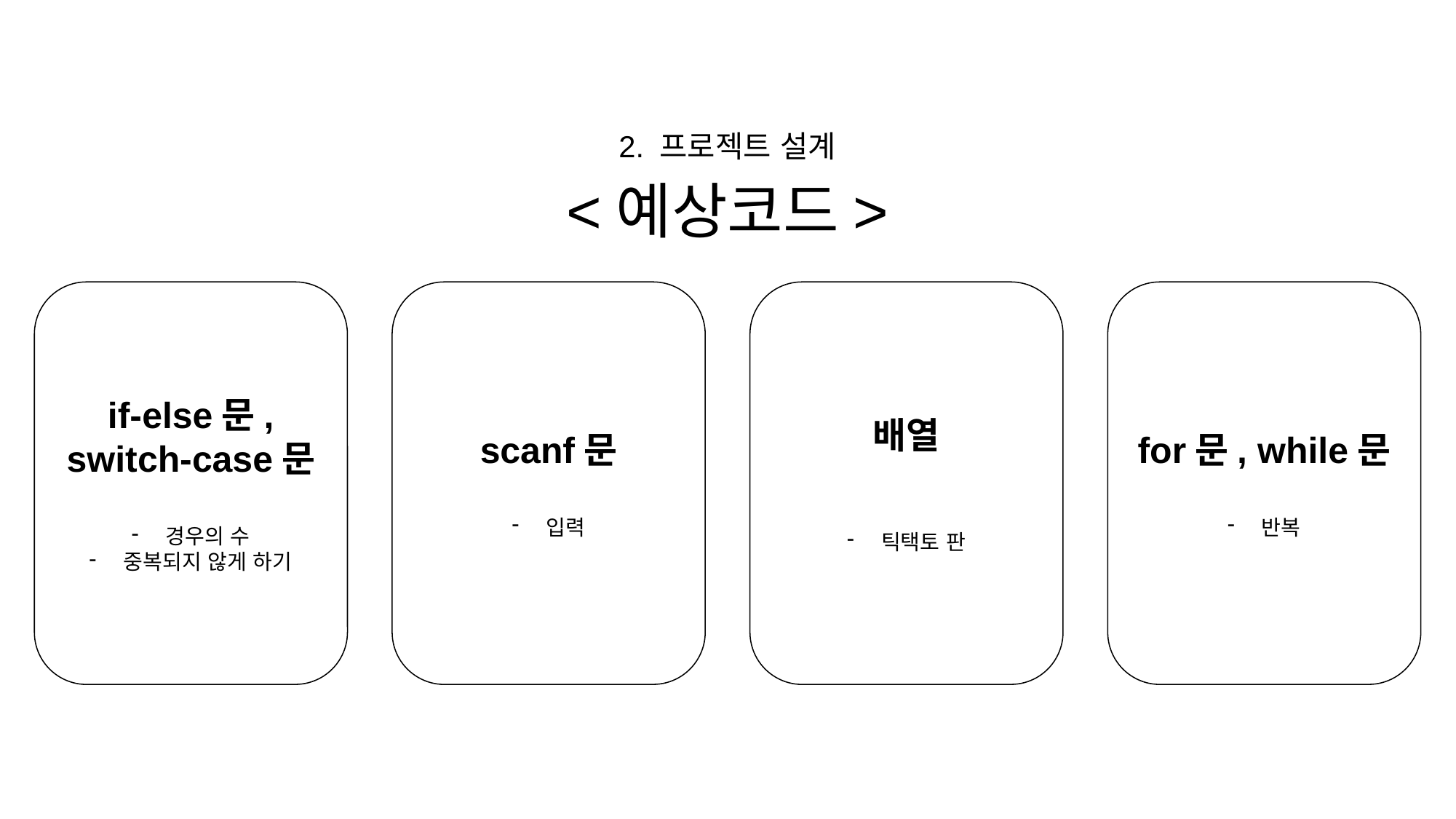

2. 프로젝트 설계
# <예상코드>
if-else문, switch-case문

경우의 수
중복되지 않게 하기
scanf문

입력
배열

틱택토 판
for문, while문

반복